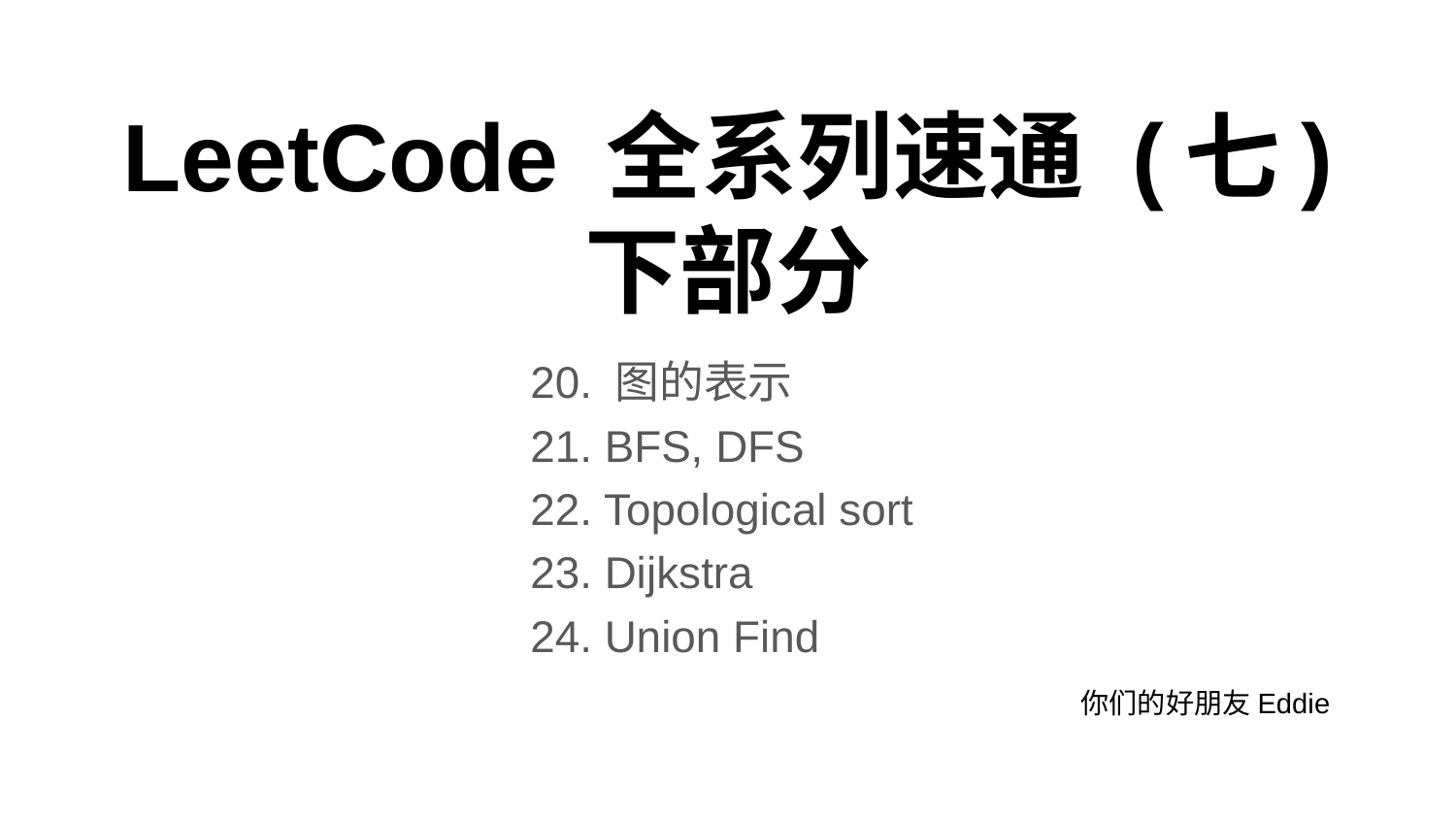

# LeetCode 全系列速通 (七)
下部分
20. 图的表示
21. BFS, DFS
22. Topological sort
23. Dijkstra
24. Union Find
你们的好朋友Eddie